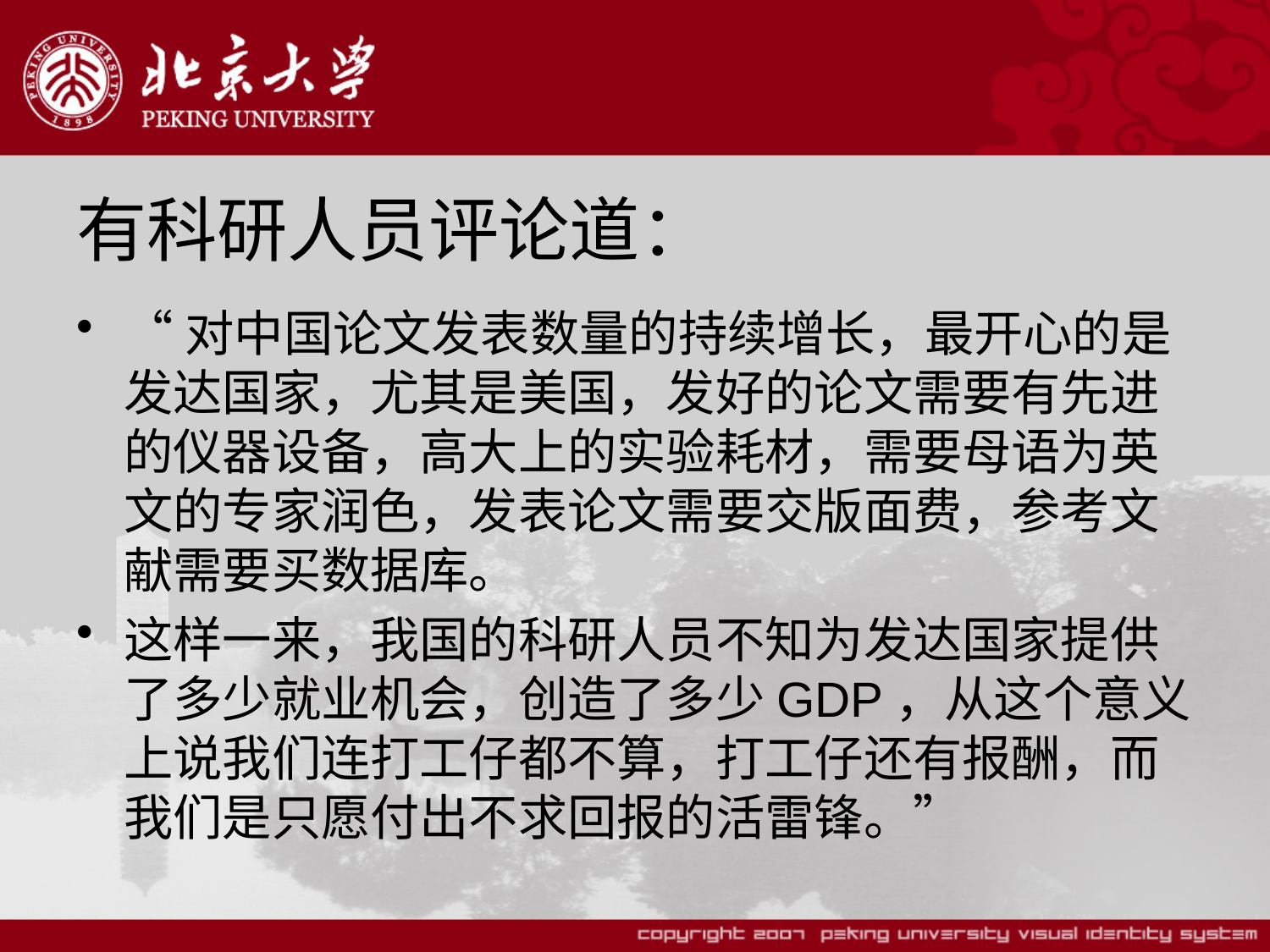

# 有科研人员评论道：
“对中国论文发表数量的持续增长，最开心的是发达国家，尤其是美国，发好的论文需要有先进的仪器设备，高大上的实验耗材，需要母语为英文的专家润色，发表论文需要交版面费，参考文献需要买数据库。
这样一来，我国的科研人员不知为发达国家提供了多少就业机会，创造了多少GDP，从这个意义上说我们连打工仔都不算，打工仔还有报酬，而我们是只愿付出不求回报的活雷锋。”